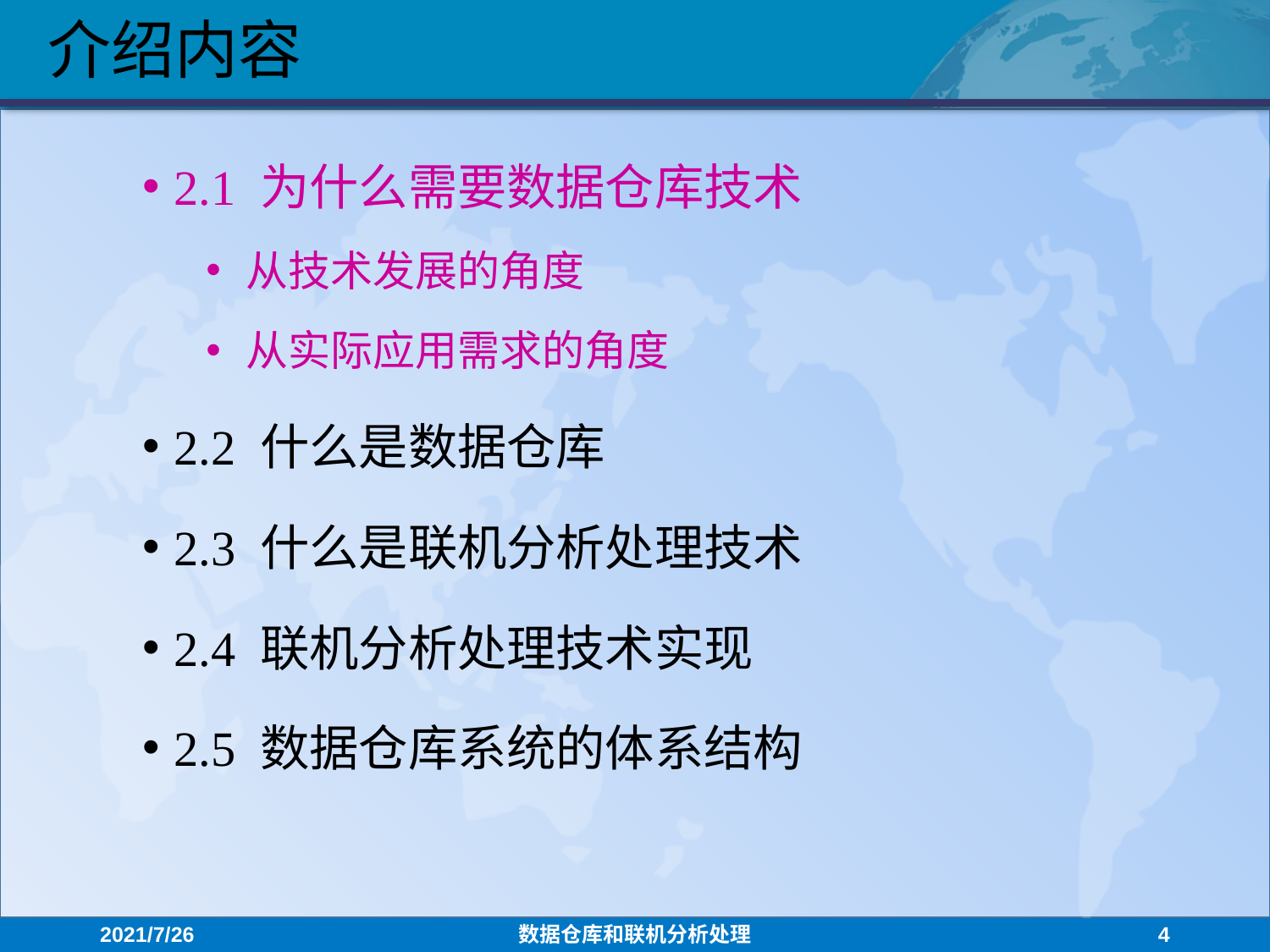

介绍内容
2.1 为什么需要数据仓库技术
从技术发展的角度
从实际应用需求的角度
2.2 什么是数据仓库
2.3 什么是联机分析处理技术
2.4 联机分析处理技术实现
2.5 数据仓库系统的体系结构
2021/7/26
数据仓库和联机分析处理
4